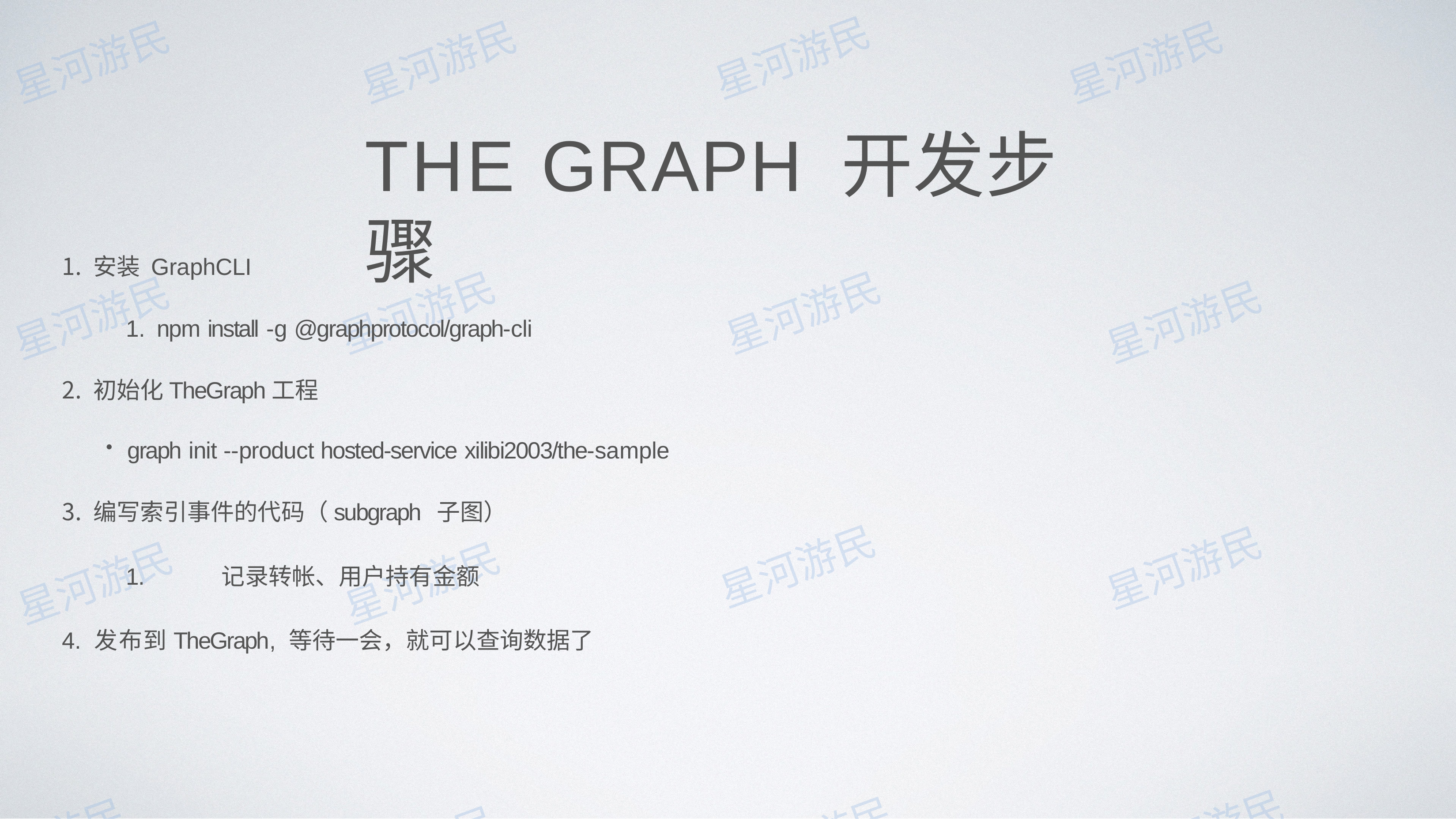

# THE GRAPH 开发步骤
安装 GraphCLI

npm install -g @graphprotocol/graph-cli

初始化TheGraph⼯程
graph init --product hosted-service xilibi2003/the-sample

编写索引事件的代码（subgraph ⼦图）
1.	记录转帐、⽤户持有⾦额
4.	发布到TheGraph, 等待⼀会，就可以查询数据了